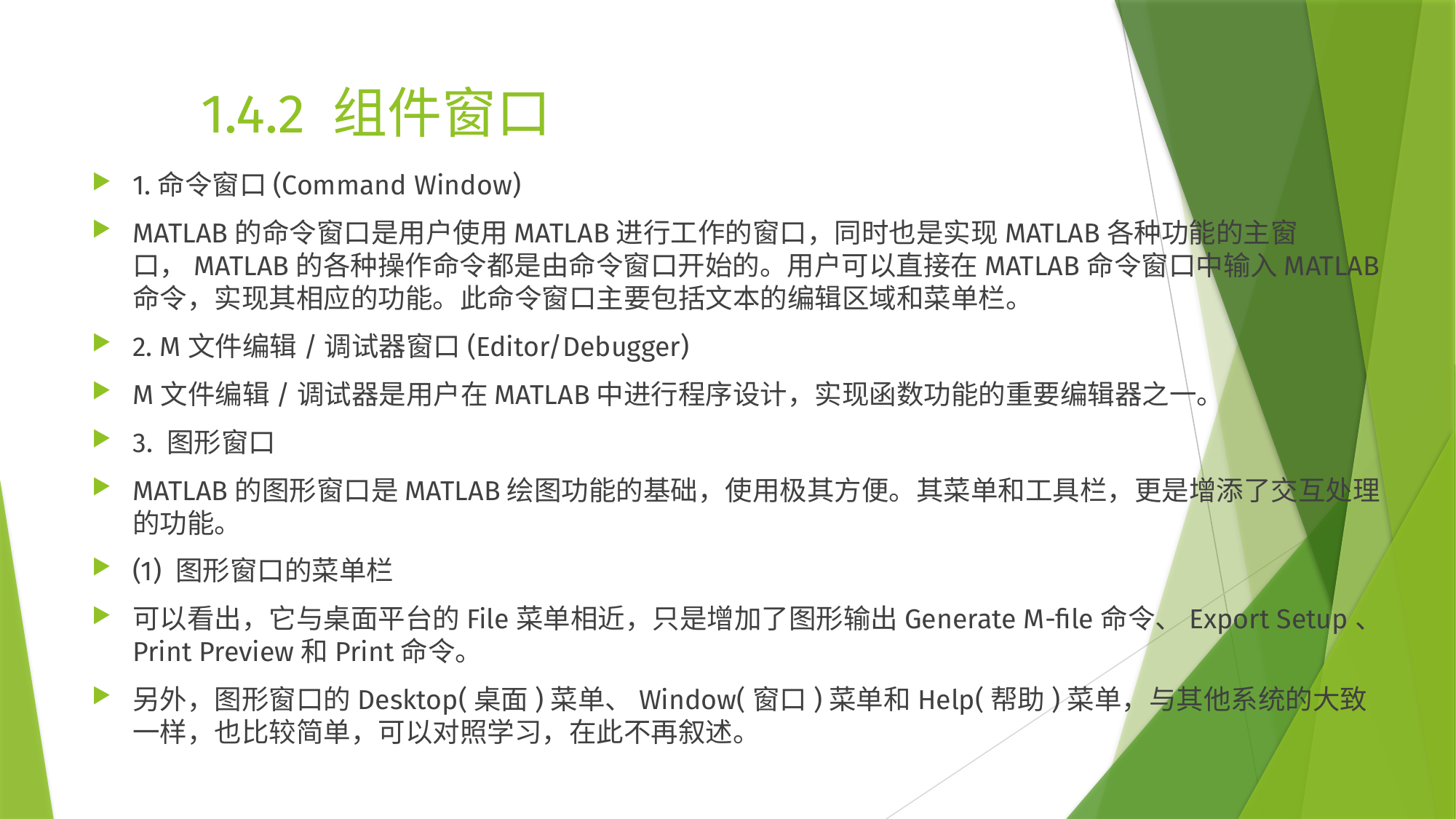

# 1.4.2 组件窗口
1.命令窗口(Command Window)
MATLAB的命令窗口是用户使用MATLAB进行工作的窗口，同时也是实现MATLAB各种功能的主窗口，MATLAB的各种操作命令都是由命令窗口开始的。用户可以直接在MATLAB命令窗口中输入MATLAB命令，实现其相应的功能。此命令窗口主要包括文本的编辑区域和菜单栏。
2. M文件编辑/调试器窗口(Editor/Debugger)
M文件编辑/调试器是用户在MATLAB中进行程序设计，实现函数功能的重要编辑器之一。
3. 图形窗口
MATLAB的图形窗口是MATLAB绘图功能的基础，使用极其方便。其菜单和工具栏，更是增添了交互处理的功能。
(1) 图形窗口的菜单栏
可以看出，它与桌面平台的File菜单相近，只是增加了图形输出Generate M-file命令、Export Setup、Print Preview和Print命令。
另外，图形窗口的Desktop(桌面)菜单、Window(窗口)菜单和Help(帮助)菜单，与其他系统的大致一样，也比较简单，可以对照学习，在此不再叙述。